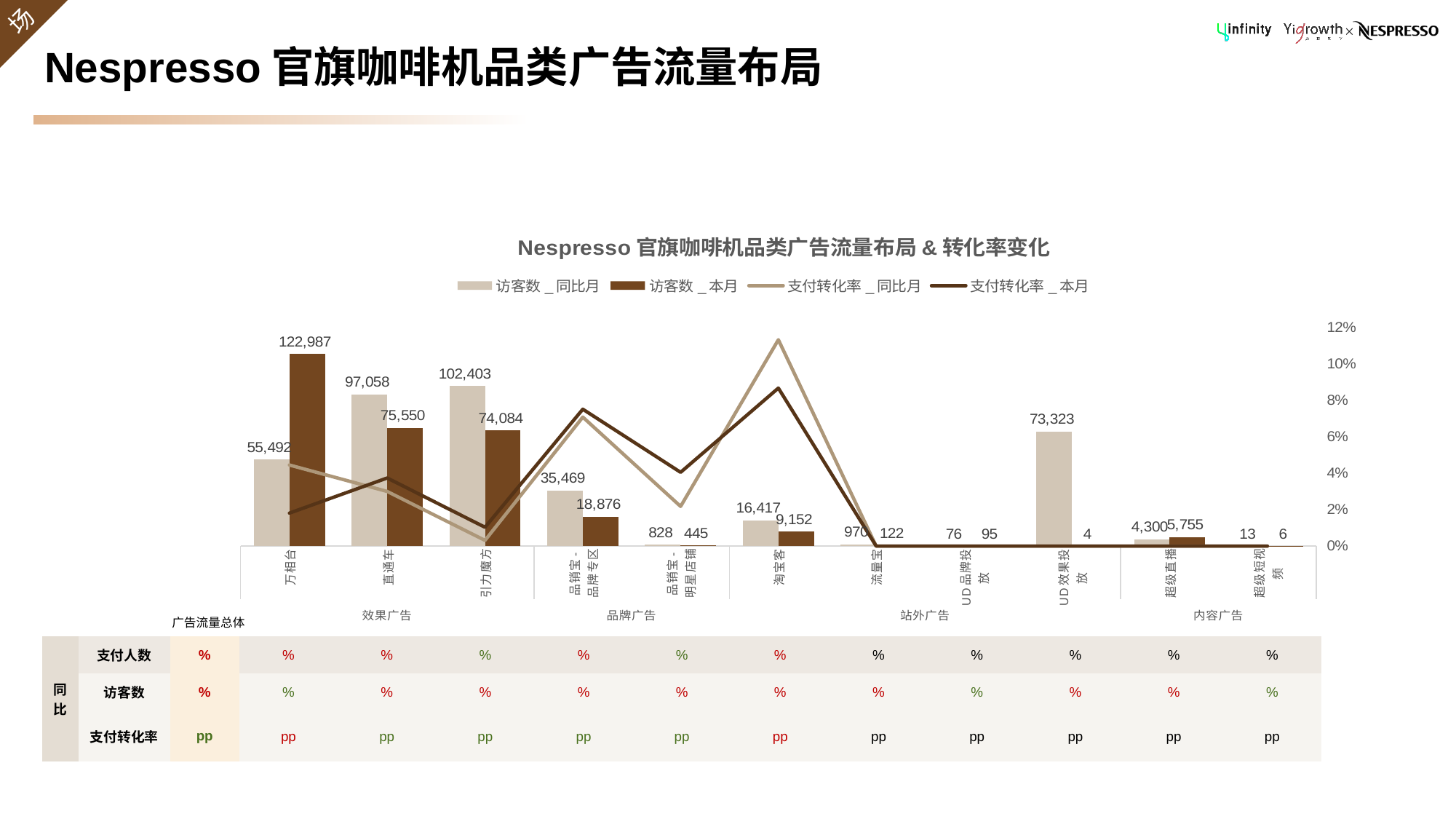

# Nespresso官旗咖啡机品类广告流量布局

### Chart: Nespresso官旗咖啡机品类广告流量布局&转化率变化

| Category | 访客数_同比月 | 访客数_本月 | 支付转化率_同比月 | 支付转化率_本月 |
|---|---|---|---|---|
| 万相台 | 55492.0 | 122987.0 | 0.044474879261875586 | 0.018083212046801696 |
| 直通车 | 97058.0 | 75550.0 | 0.02997176945743782 | 0.03735274652547981 |
| 引力魔方 | 102403.0 | 74084.0 | 0.0031249084499477553 | 0.010339614491658117 |
| 品销宝- 品牌专区 | 35469.0 | 18876.0 | 0.0707378273985734 | 0.07506887052341597 |
| 品销宝- 明星店铺 | 828.0 | 445.0 | 0.021739130434782608 | 0.04044943820224719 |
| 淘宝客 | 16417.0 | 9152.0 | 0.11317536699762441 | 0.08664772727272728 |
| 流量宝 | 970.0 | 122.0 | 0.0 | 0.0 |
| UD品牌投放 | 76.0 | 95.0 | 0.0 | 0.0 |
| UD效果投放 | 73323.0 | 4.0 | 0.0 | 0.0 |
| 超级直播 | 4300.0 | 5755.0 | 0.0 | 0.0 |
| 超级短视频 | 13.0 | 6.0 | 0.0 | 0.0 |
广告流量总体
| 同比 | 支付人数 | % | % | % | % | % | % | % | % | % | % | % | % |
| --- | --- | --- | --- | --- | --- | --- | --- | --- | --- | --- | --- | --- | --- |
|  | 访客数 | % | % | % | % | % | % | % | % | % | % | % | % |
|  | 支付转化率 | pp | pp | pp | pp | pp | pp | pp | pp | pp | pp | pp | pp |